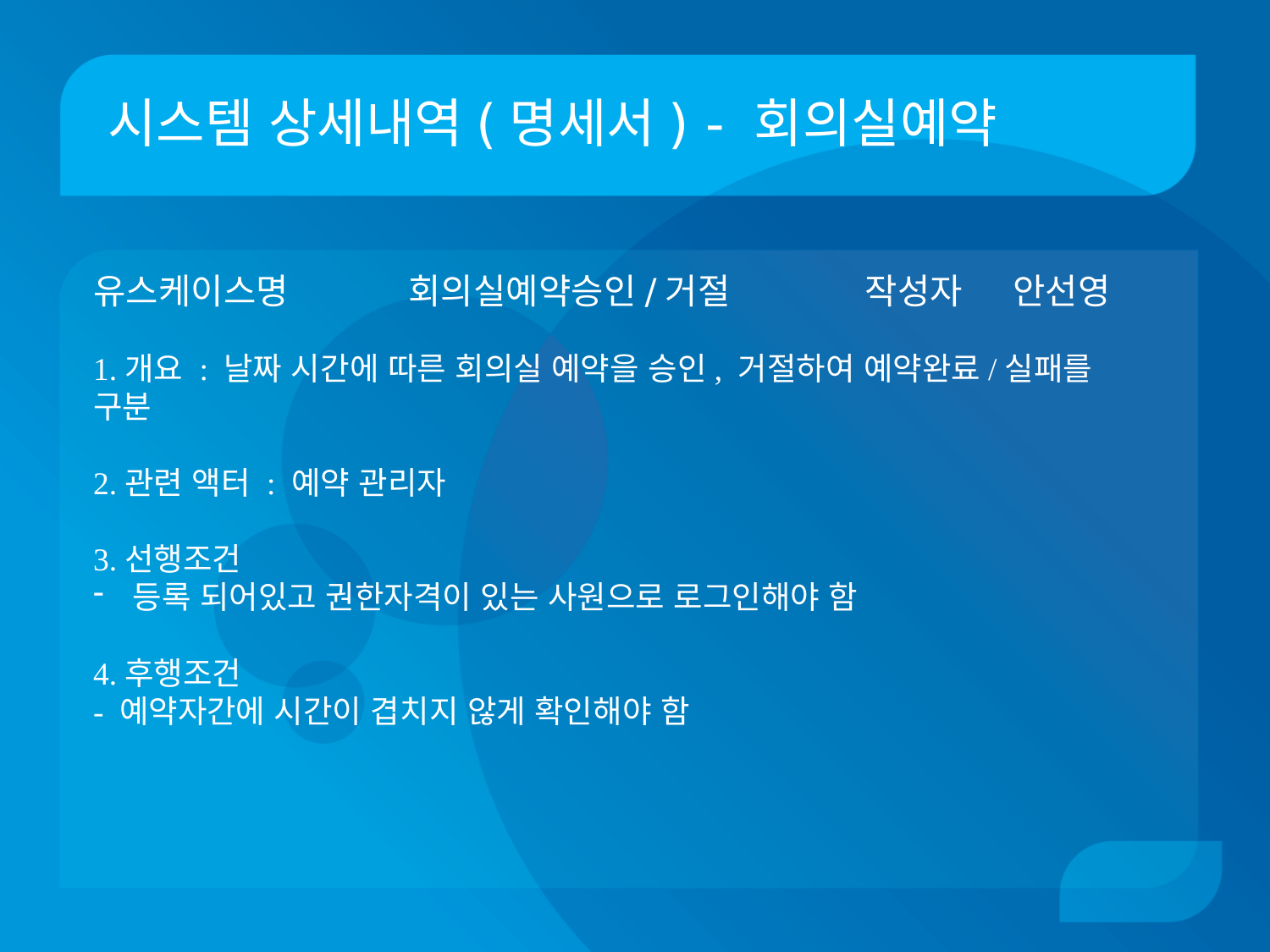

# 시스템 상세내역(명세서) - 회의실예약
유스케이스명            회의실예약승인/거절	 작성자     안선영
1.개요 : 날짜 시간에 따른 회의실 예약을 승인, 거절하여 예약완료/실패를 구분

2.관련 액터 : 예약 관리자

3.선행조건
등록 되어있고 권한자격이 있는 사원으로 로그인해야 함

4.후행조건
- 예약자간에 시간이 겹치지 않게 확인해야 함